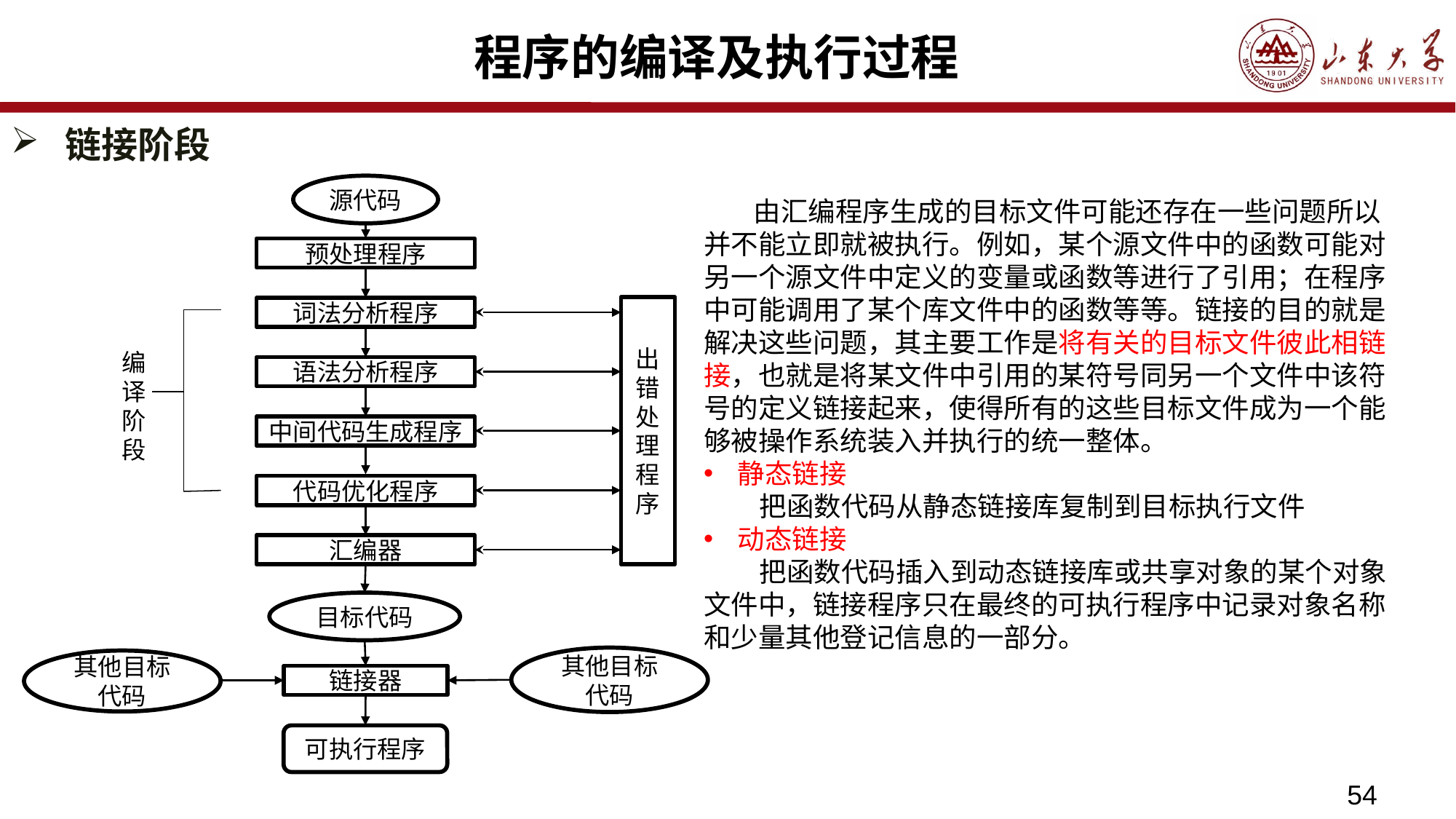

# 程序的编译及执行过程
链接阶段

源代码
预处理程序
出错处理程序
词法分析程序
编译阶段
语法分析程序
中间代码生成程序
代码优化程序
汇编器
目标代码
其他目标代码
其他目标代码
链接器
可执行程序
       由汇编程序生成的目标文件可能还存在一些问题所以并不能立即就被执行。例如，某个源文件中的函数可能对另一个源文件中定义的变量或函数等进行了引用；在程序中可能调用了某个库文件中的函数等等。链接的目的就是解决这些问题，其主要工作是将有关的目标文件彼此相链接，也就是将某文件中引用的某符号同另一个文件中该符号的定义链接起来，使得所有的这些目标文件成为一个能够被操作系统装入并执行的统一整体。
静态链接
        把函数代码从静态链接库复制到目标执行文件
动态链接
        把函数代码插入到动态链接库或共享对象的某个对象文件中，链接程序只在最终的可执行程序中记录对象名称和少量其他登记信息的一部分。
54